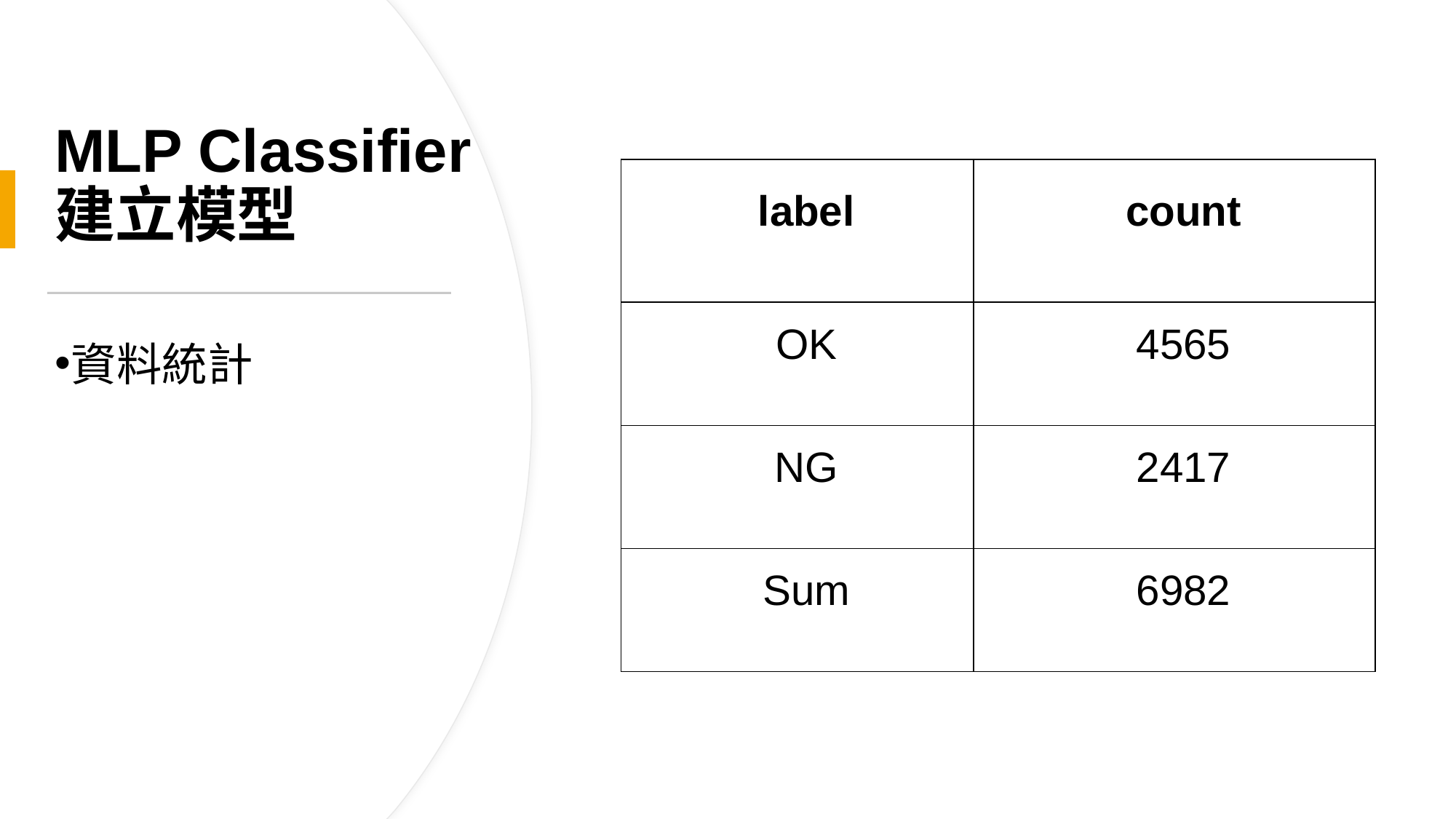

# MLP Classifier 建立模型
| label | count |
| --- | --- |
| OK | 4565 |
| NG | 2417 |
| Sum | 6982 |

資料統計